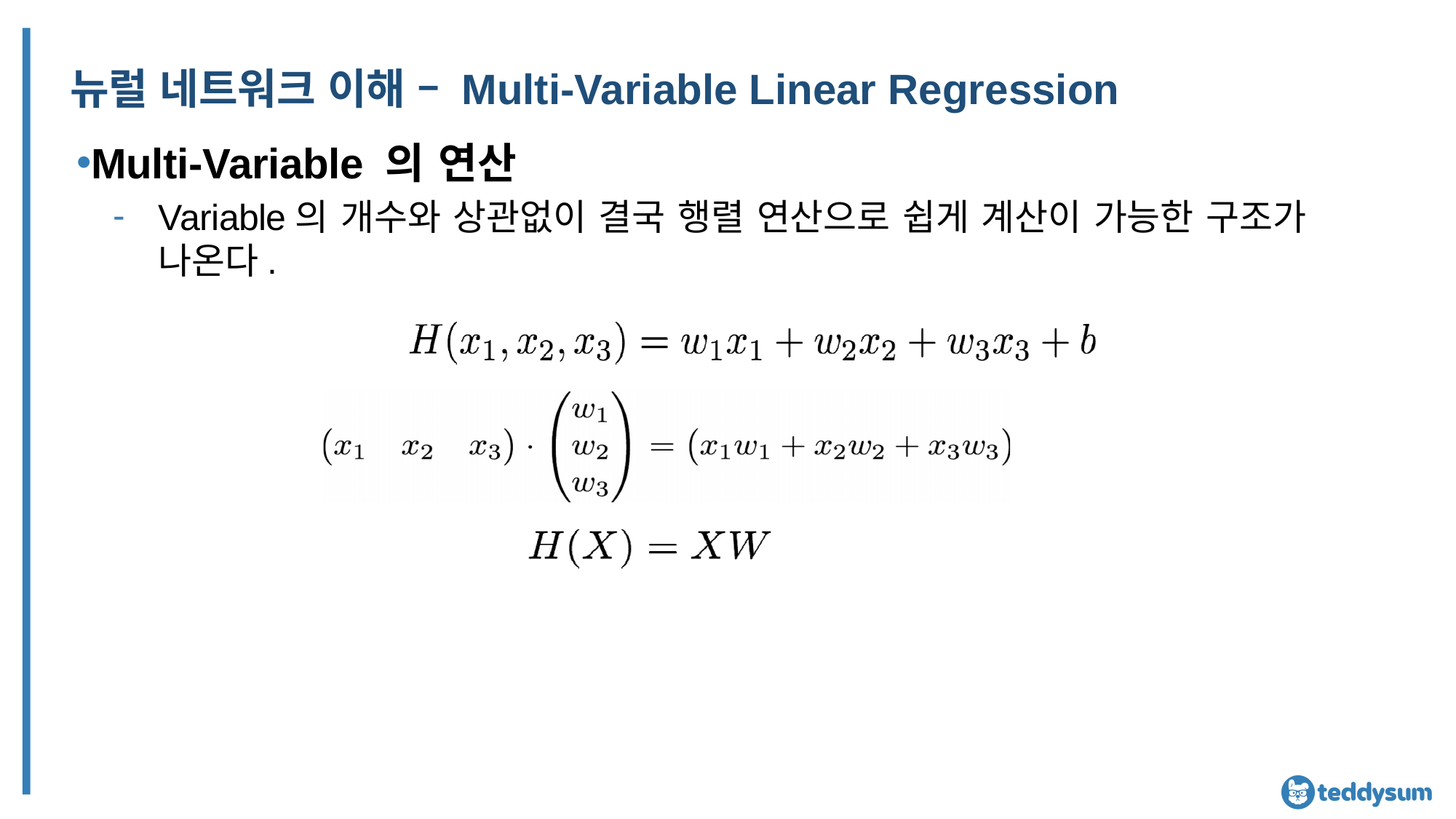

# 뉴럴 네트워크 이해 – Multi-Variable Linear Regression
Multi-Variable 의 연산
Variable의 개수와 상관없이 결국 행렬 연산으로 쉽게 계산이 가능한 구조가 나온다.